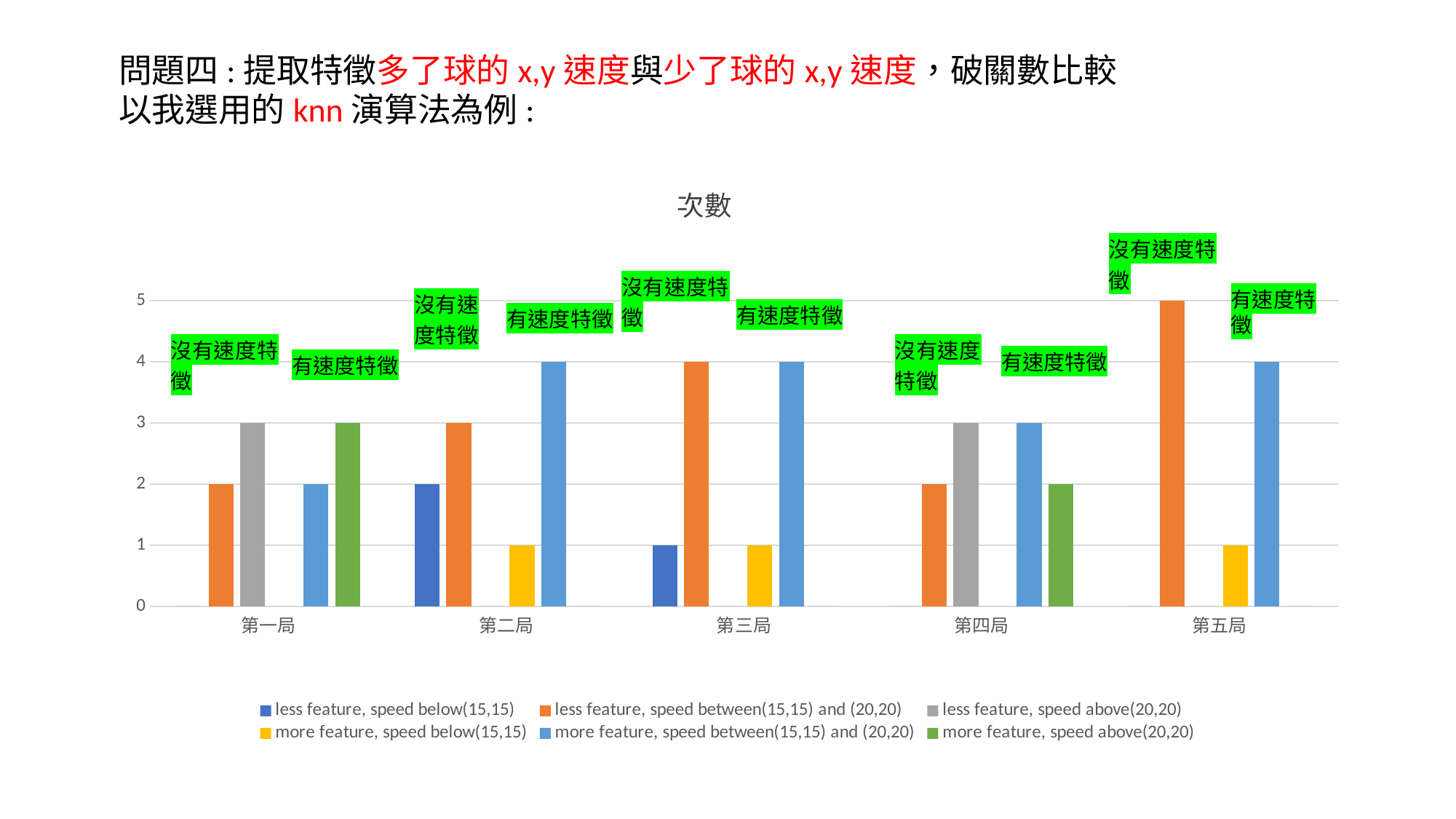

問題四:提取特徵多了球的x,y速度與少了球的x,y速度，破關數比較
以我選用的knn演算法為例:
次數

### Chart

| Category | less feature, speed below(15,15) | less feature, speed between(15,15) and (20,20) | less feature, speed above(20,20) | more feature, speed below(15,15) | more feature, speed between(15,15) and (20,20) | more feature, speed above(20,20) |
|---|---|---|---|---|---|---|
| 第一局 | 0.0 | 2.0 | 3.0 | 0.0 | 2.0 | 3.0 |
| 第二局 | 2.0 | 3.0 | 0.0 | 1.0 | 4.0 | 0.0 |
| 第三局 | 1.0 | 4.0 | 0.0 | 1.0 | 4.0 | 0.0 |
| 第四局 | 0.0 | 2.0 | 3.0 | 0.0 | 3.0 | 2.0 |
| 第五局 | 0.0 | 5.0 | 0.0 | 1.0 | 4.0 | 0.0 |
有速度特徵
有速度特徵
有速度特徵
有速度特徵
有速度特徵